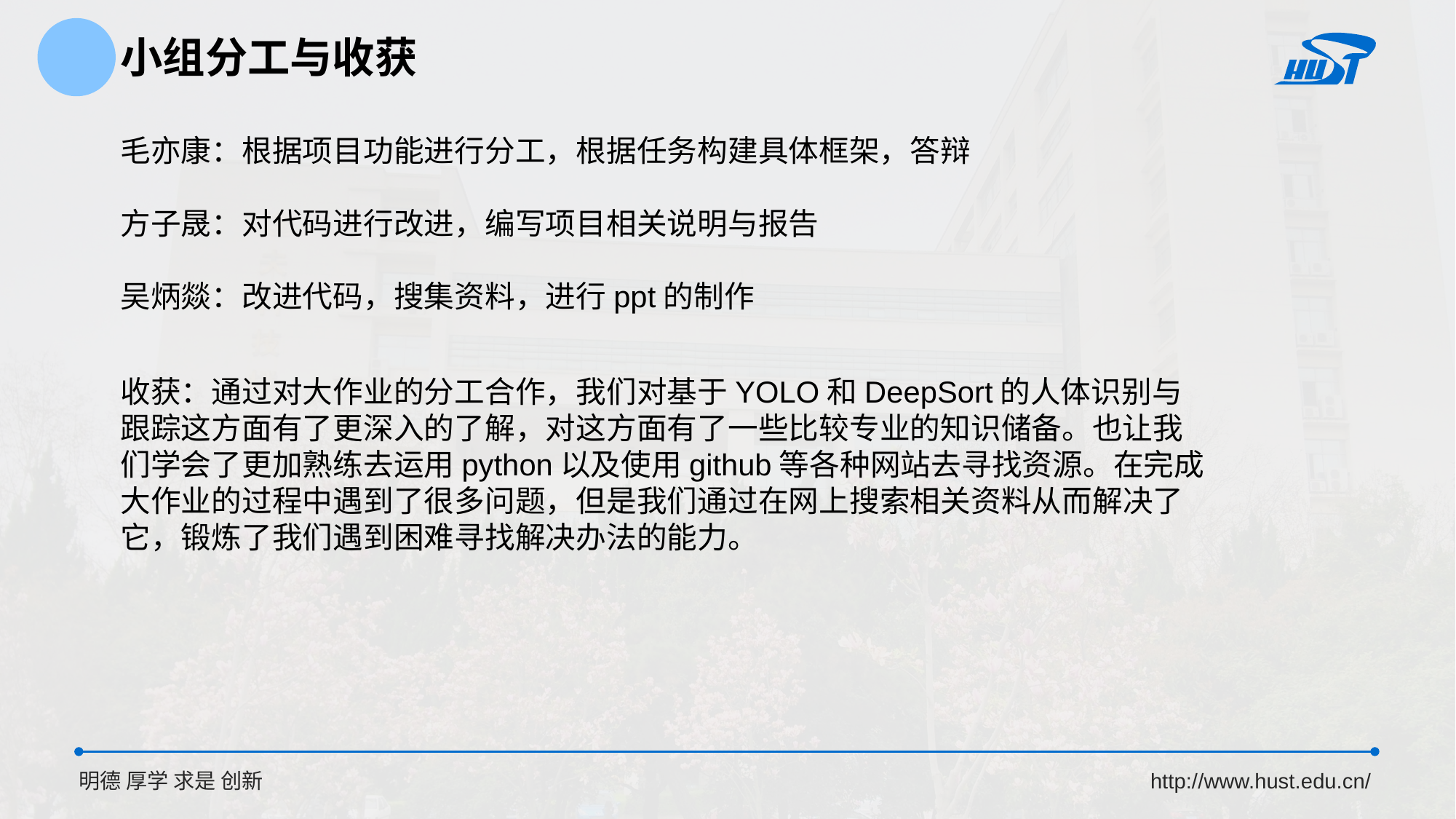

小组分工与收获
毛亦康：根据项目功能进行分工，根据任务构建具体框架，答辩

方子晟：对代码进行改进，编写项目相关说明与报告

吴炳燚：改进代码，搜集资料，进行ppt的制作

收获：通过对大作业的分工合作，我们对基于YOLO和DeepSort的人体识别与跟踪这方面有了更深入的了解，对这方面有了一些比较专业的知识储备。也让我们学会了更加熟练去运用python以及使用github等各种网站去寻找资源。在完成大作业的过程中遇到了很多问题，但是我们通过在网上搜索相关资料从而解决了它，锻炼了我们遇到困难寻找解决办法的能力。